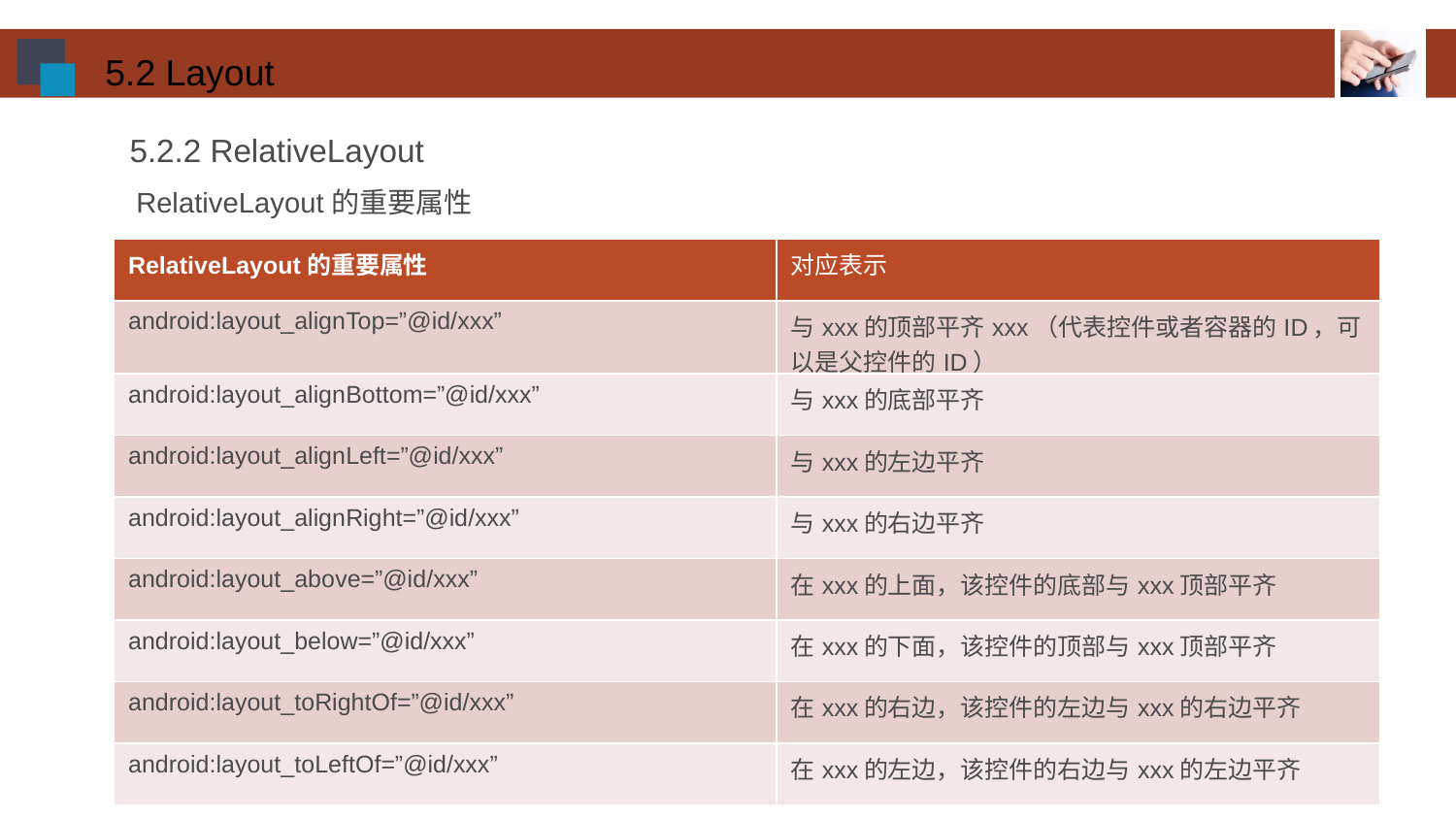

5.2 Layout

5.2.2 RelativeLayout

RelativeLayout的重要属性
| RelativeLayout的重要属性 | 对应表示 |
| --- | --- |
| android:layout\_alignTop=”@id/xxx” | 与xxx的顶部平齐xxx（代表控件或者容器的ID，可以是父控件的ID） |
| android:layout\_alignBottom=”@id/xxx” | 与xxx的底部平齐 |
| android:layout\_alignLeft=”@id/xxx” | 与xxx的左边平齐 |
| android:layout\_alignRight=”@id/xxx” | 与xxx的右边平齐 |
| android:layout\_above=”@id/xxx” | 在xxx的上面，该控件的底部与xxx顶部平齐 |
| android:layout\_below=”@id/xxx” | 在xxx的下面，该控件的顶部与xxx顶部平齐 |
| android:layout\_toRightOf=”@id/xxx” | 在xxx的右边，该控件的左边与xxx的右边平齐 |
| android:layout\_toLeftOf=”@id/xxx” | 在xxx的左边，该控件的右边与xxx的左边平齐 |